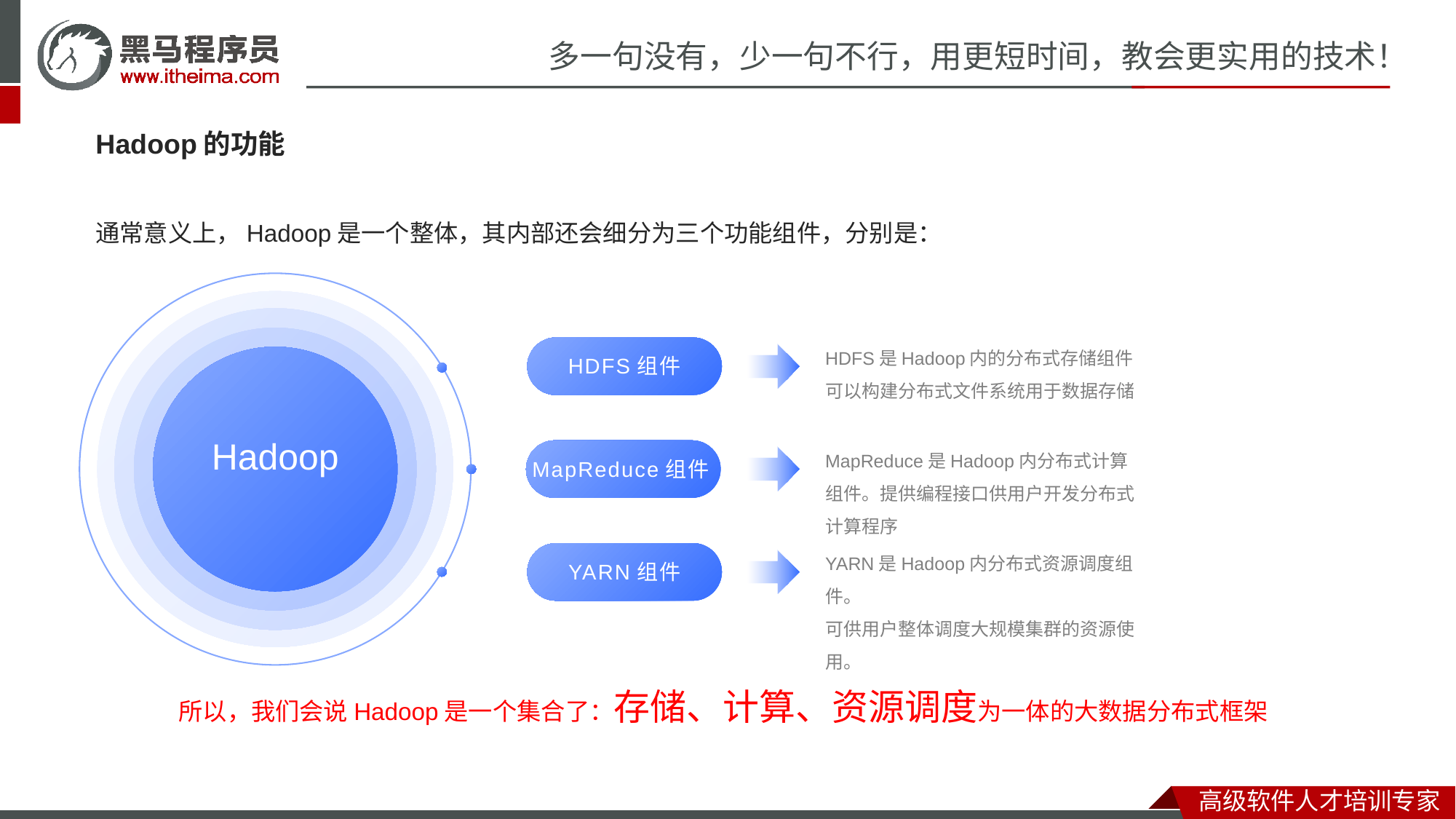

Hadoop的功能
通常意义上，Hadoop是一个整体，其内部还会细分为三个功能组件，分别是：

HDFS是Hadoop内的分布式存储组件
可以构建分布式文件系统用于数据存储

HDFS组件

Hadoop
MapReduce是Hadoop内分布式计算组件。提供编程接口供用户开发分布式计算程序

MapReduce组件

YARN是Hadoop内分布式资源调度组件。
可供用户整体调度大规模集群的资源使用。

YARN组件

所以，我们会说Hadoop是一个集合了：存储、计算、资源调度为一体的大数据分布式框架